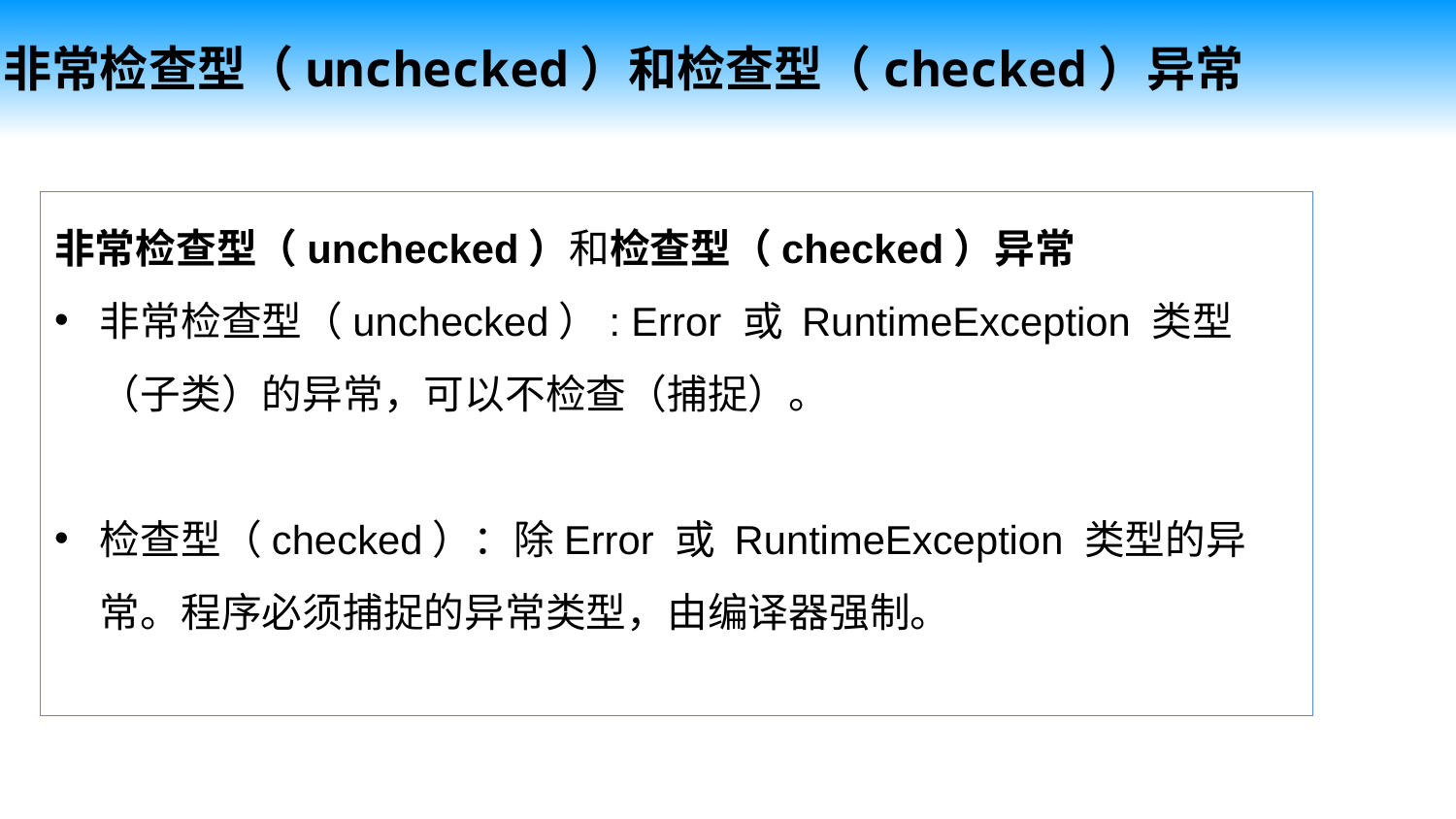

非常检查型（unchecked）和检查型（checked）异常

非常检查型（unchecked）和检查型（checked）异常
非常检查型（unchecked）: Error 或 RuntimeException 类型（子类）的异常，可以不检查（捕捉）。

检查型（checked）：除Error 或 RuntimeException 类型的异常。程序必须捕捉的异常类型，由编译器强制。